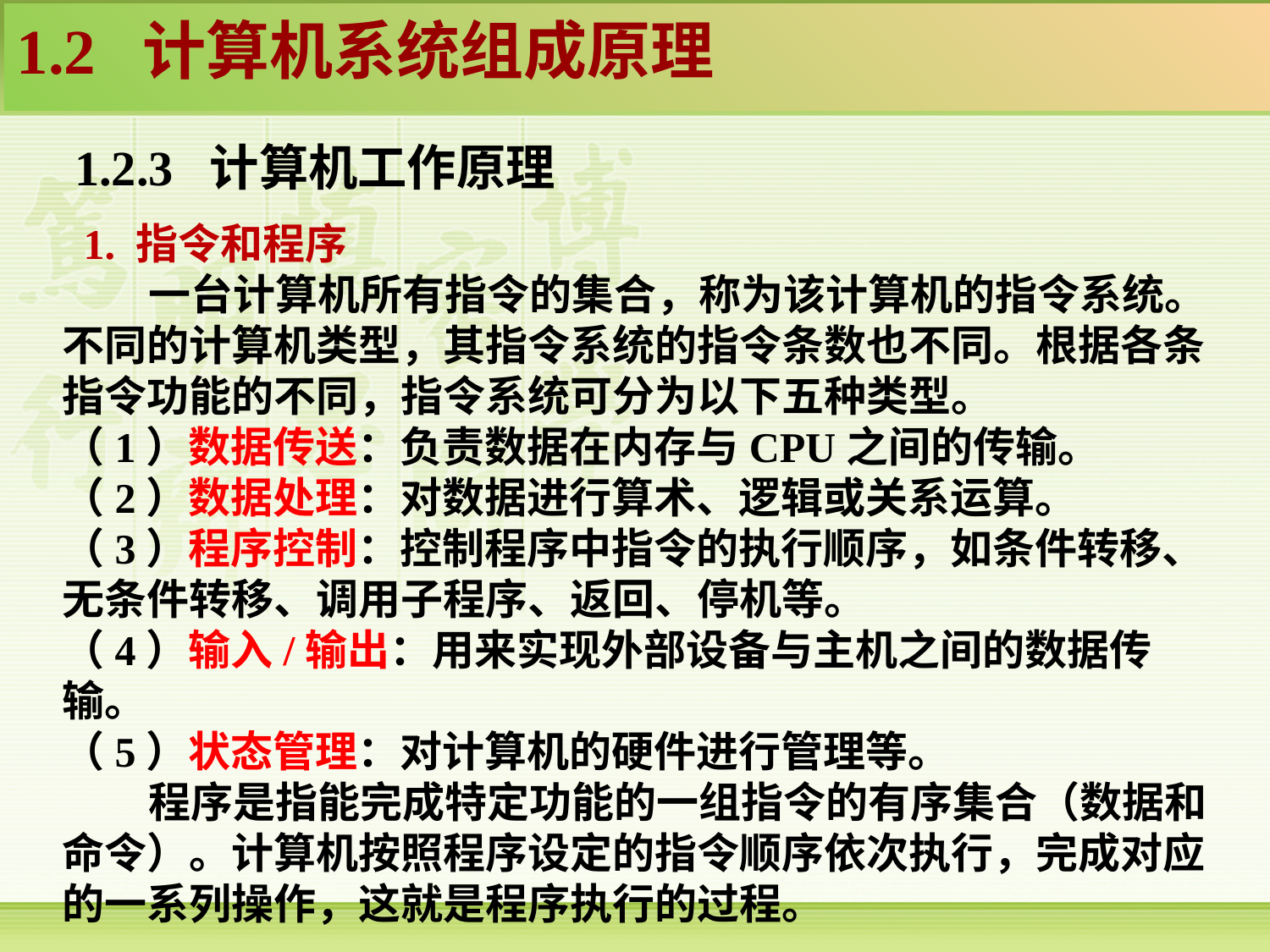

1.2  计算机系统组成原理
 1.2.3  计算机工作原理

  1. 指令和程序
        一台计算机所有指令的集合，称为该计算机的指令系统。不同的计算机类型，其指令系统的指令条数也不同。根据各条指令功能的不同，指令系统可分为以下五种类型。
（1）数据传送：负责数据在内存与CPU之间的传输。
（2）数据处理：对数据进行算术、逻辑或关系运算。
（3）程序控制：控制程序中指令的执行顺序，如条件转移、无条件转移、调用子程序、返回、停机等。
（4）输入/输出：用来实现外部设备与主机之间的数据传输。
（5）状态管理：对计算机的硬件进行管理等。
        程序是指能完成特定功能的一组指令的有序集合（数据和命令）。计算机按照程序设定的指令顺序依次执行，完成对应的一系列操作，这就是程序执行的过程。

24